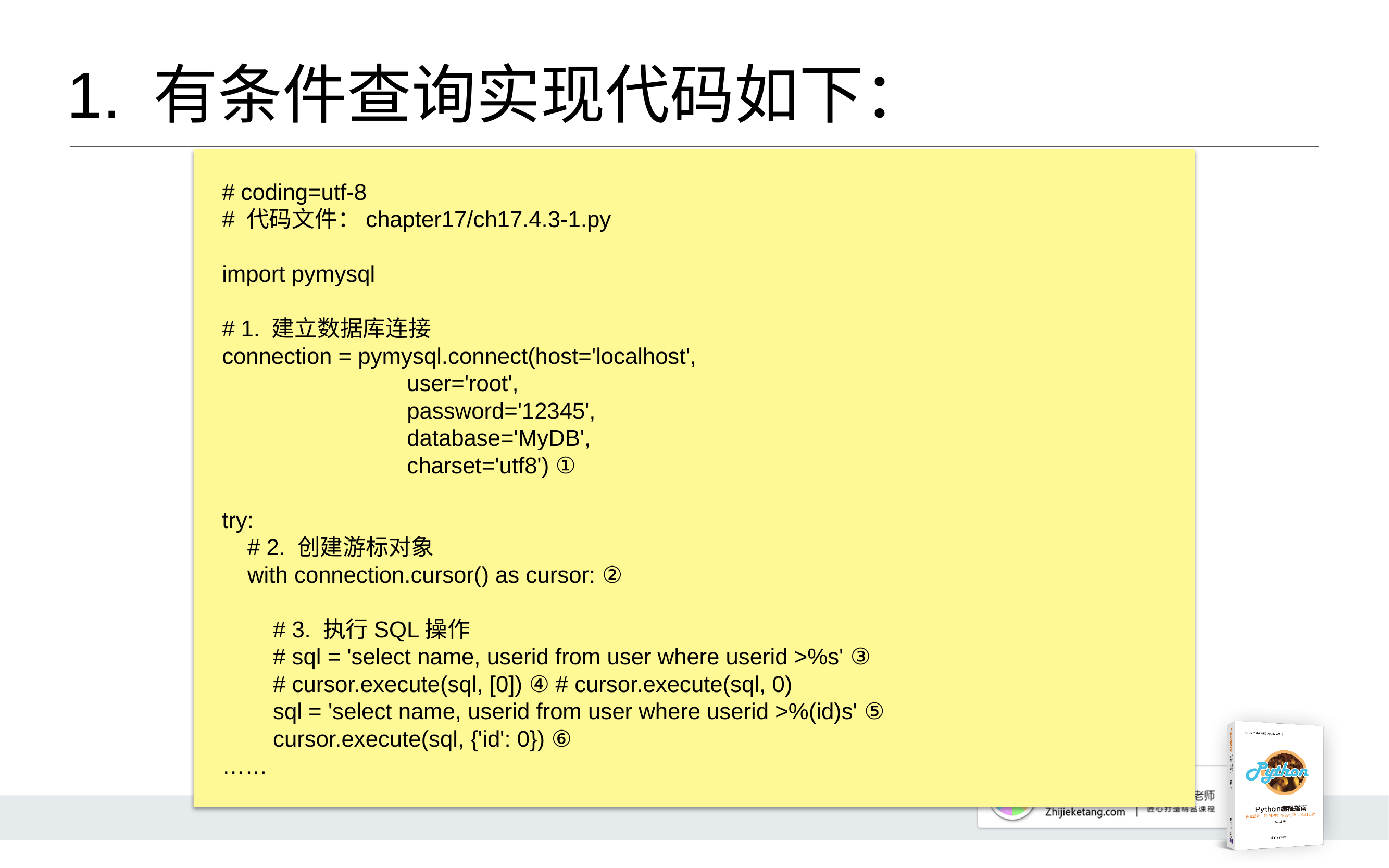

# 1. 有条件查询实现代码如下：
# coding=utf-8
# 代码文件：chapter17/ch17.4.3-1.py

import pymysql

# 1. 建立数据库连接
connection = pymysql.connect(host='localhost',
                             user='root',
                             password='12345',
                             database='MyDB',
                             charset='utf8') ①

try:
    # 2. 创建游标对象
    with connection.cursor() as cursor: ②

        # 3. 执行SQL操作
        # sql = 'select name, userid from user where userid >%s' ③
        # cursor.execute(sql, [0]) ④ # cursor.execute(sql, 0)
        sql = 'select name, userid from user where userid >%(id)s' ⑤
        cursor.execute(sql, {'id': 0}) ⑥
……